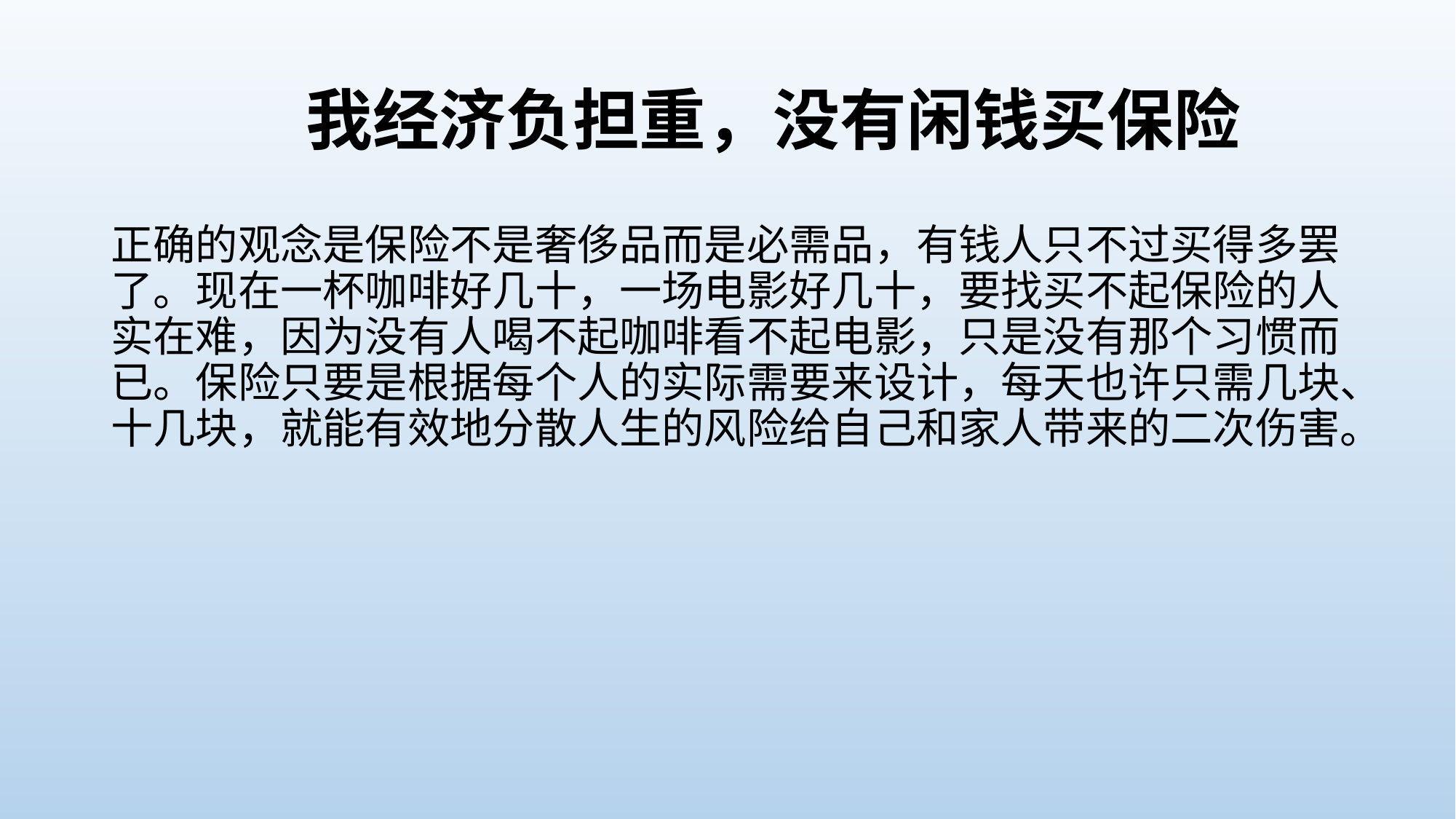

# 我经济负担重，没有闲钱买保险
正确的观念是保险不是奢侈品而是必需品，有钱人只不过买得多罢了。现在一杯咖啡好几十，一场电影好几十，要找买不起保险的人实在难，因为没有人喝不起咖啡看不起电影，只是没有那个习惯而已。保险只要是根据每个人的实际需要来设计，每天也许只需几块、十几块，就能有效地分散人生的风险给自己和家人带来的二次伤害。